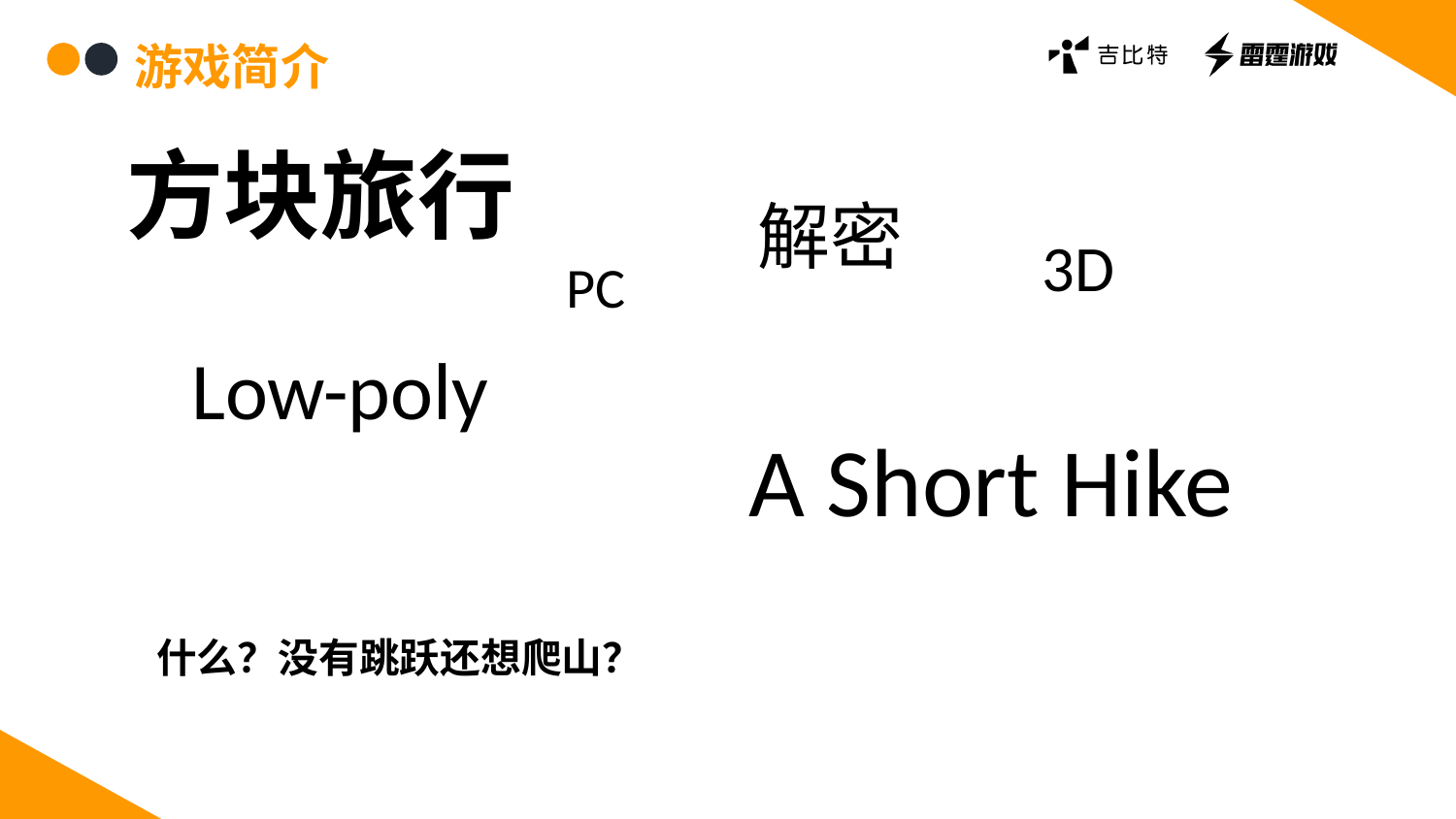

游戏简介

方块旅行
解密
3D
PC
Low-poly
A Short Hike
什么？没有跳跃还想爬山？